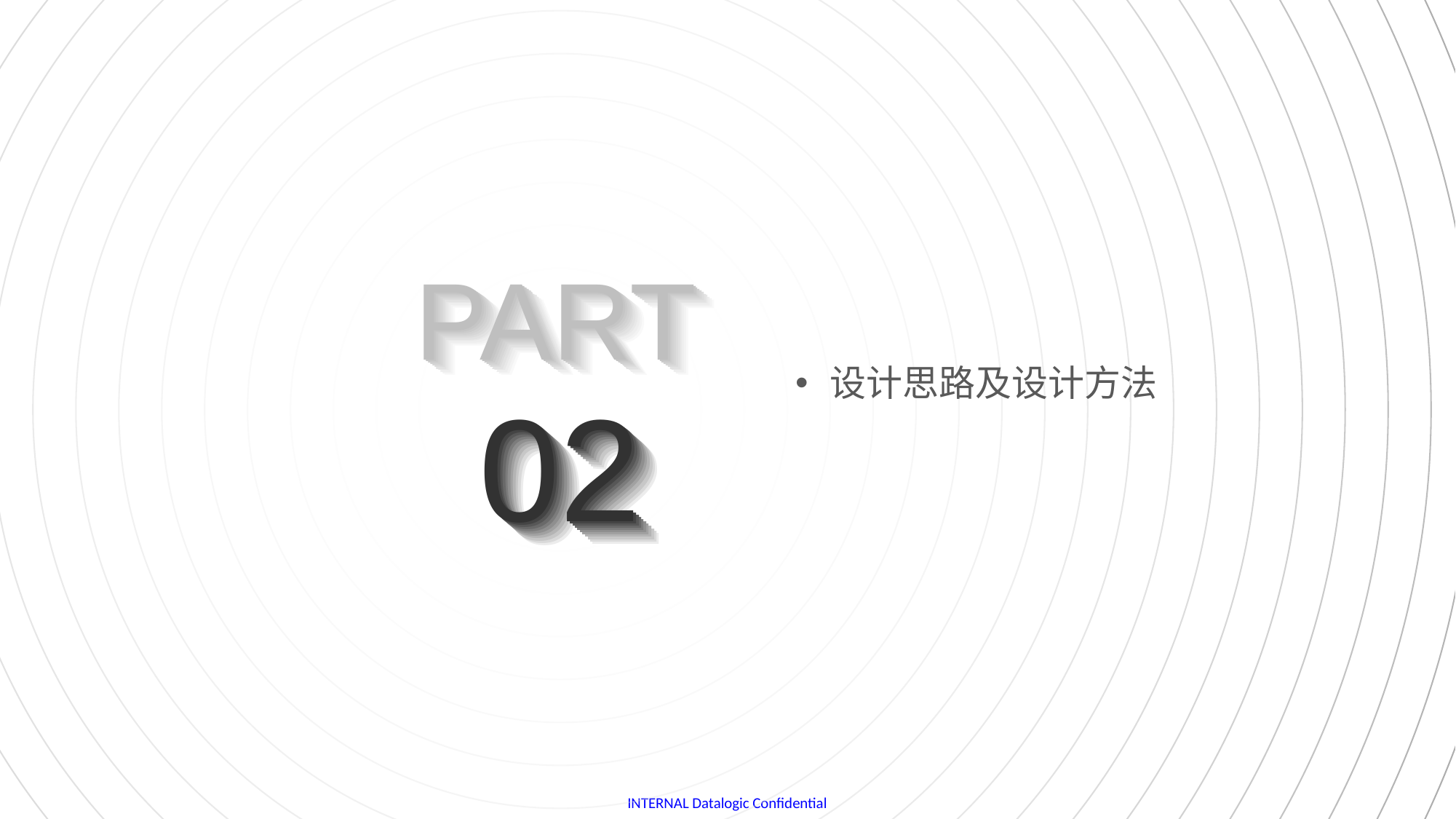

PART
PART
PART
PART
PART
PART
PART
PART
PART
PART
PART
PART
设计思路及设计方法
02
02
02
02
02
02
02
02
02
02
02
02